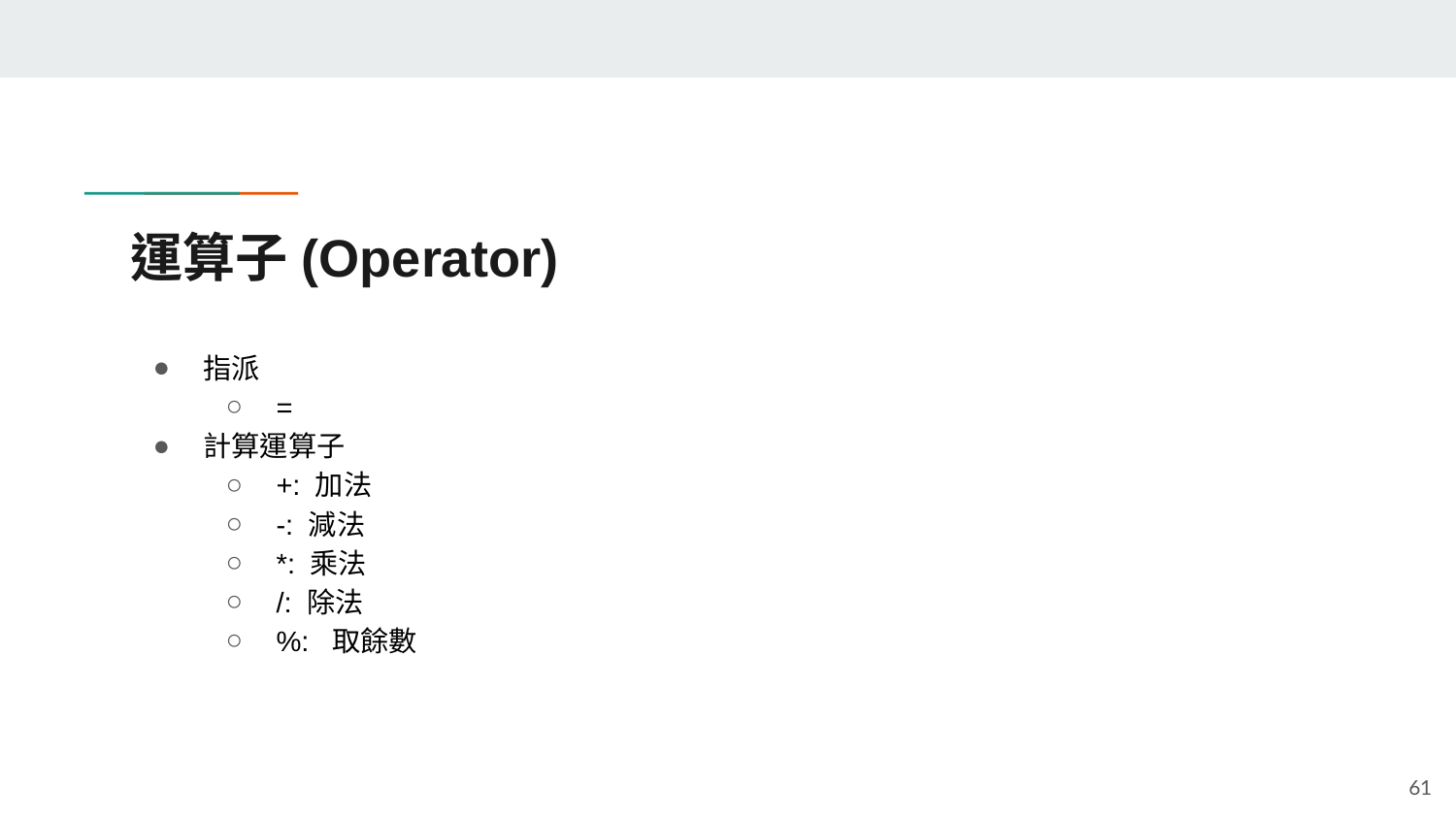

# 運算子(Operator)
指派
=
計算運算子
+: 加法
-: 減法
*: 乘法
/: 除法
%:  取餘數

61